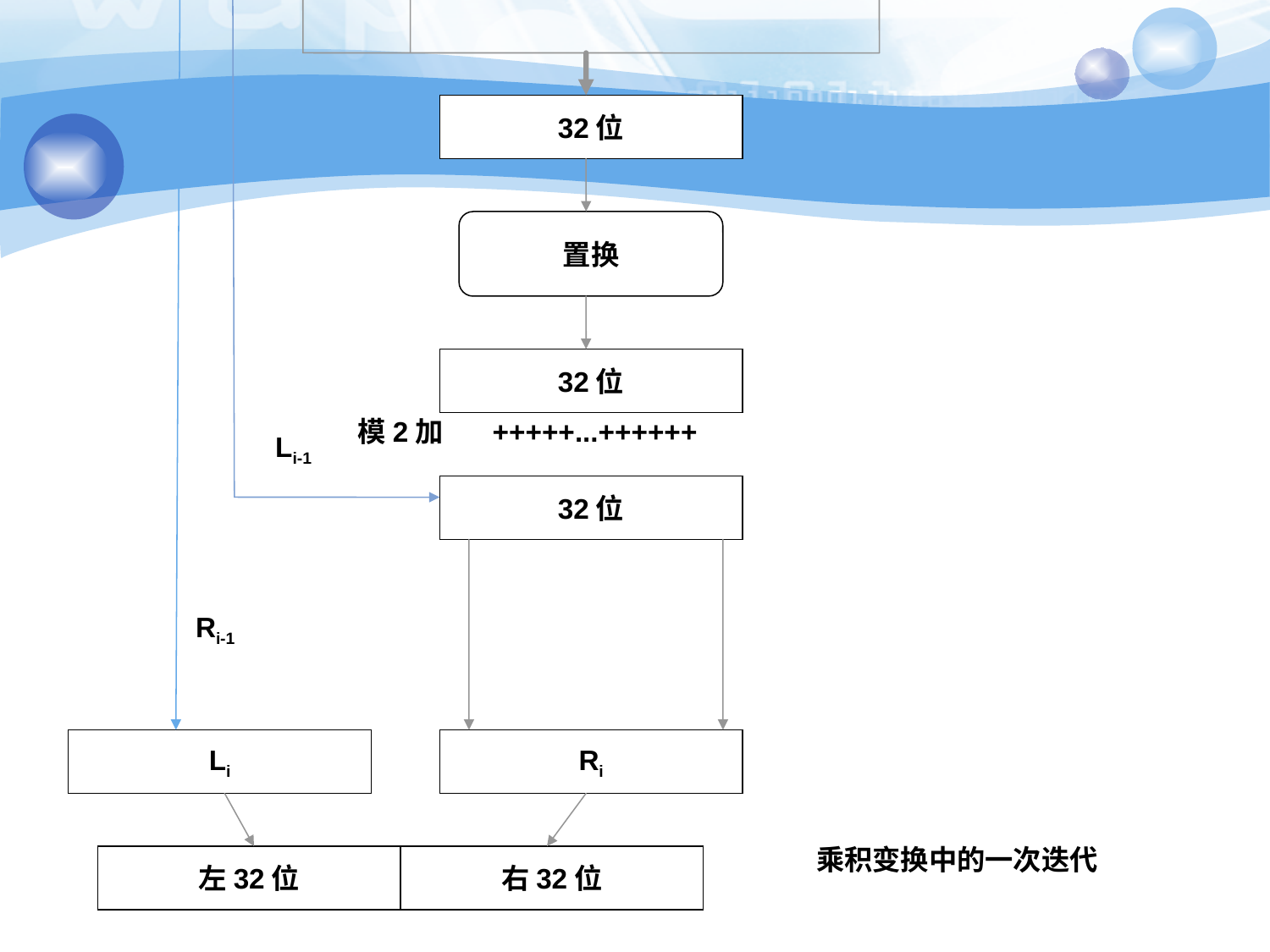

32位

置换

32位
模2加
+++++...++++++
Li-1
32位

Ri-1
Li
Ri

乘积变换中的一次迭代
左32位
右32位